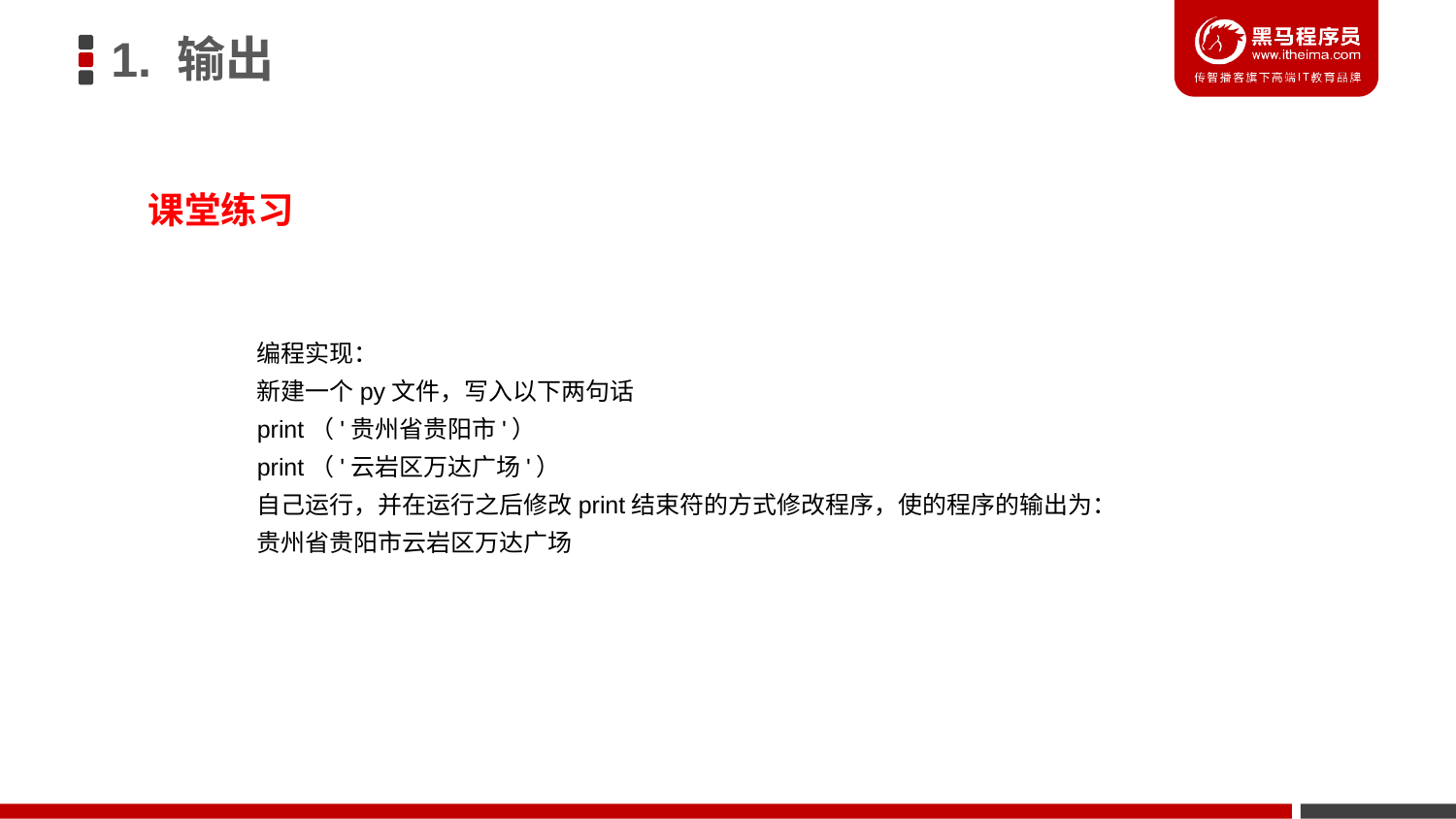

1. 输出
课堂练习
编程实现：
新建一个py文件，写入以下两句话
print（'贵州省贵阳市'）
print（'云岩区万达广场'）
自己运行，并在运行之后修改print结束符的方式修改程序，使的程序的输出为：
贵州省贵阳市云岩区万达广场